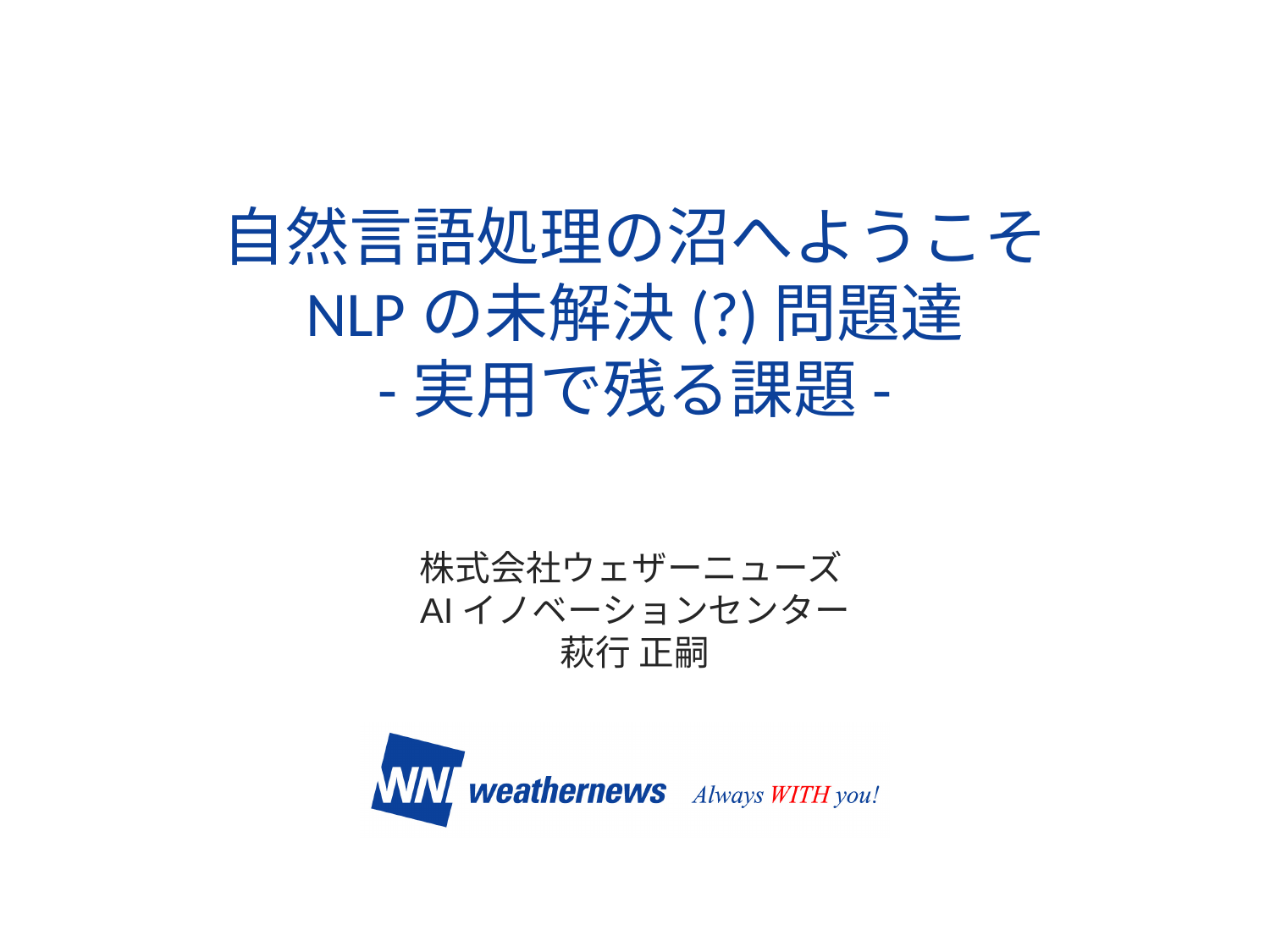

# 自然言語処理の沼へようこそ NLPの未解決(?)問題達 -実用で残る課題-
株式会社ウェザーニューズ
AIイノベーションセンター
萩行 正嗣